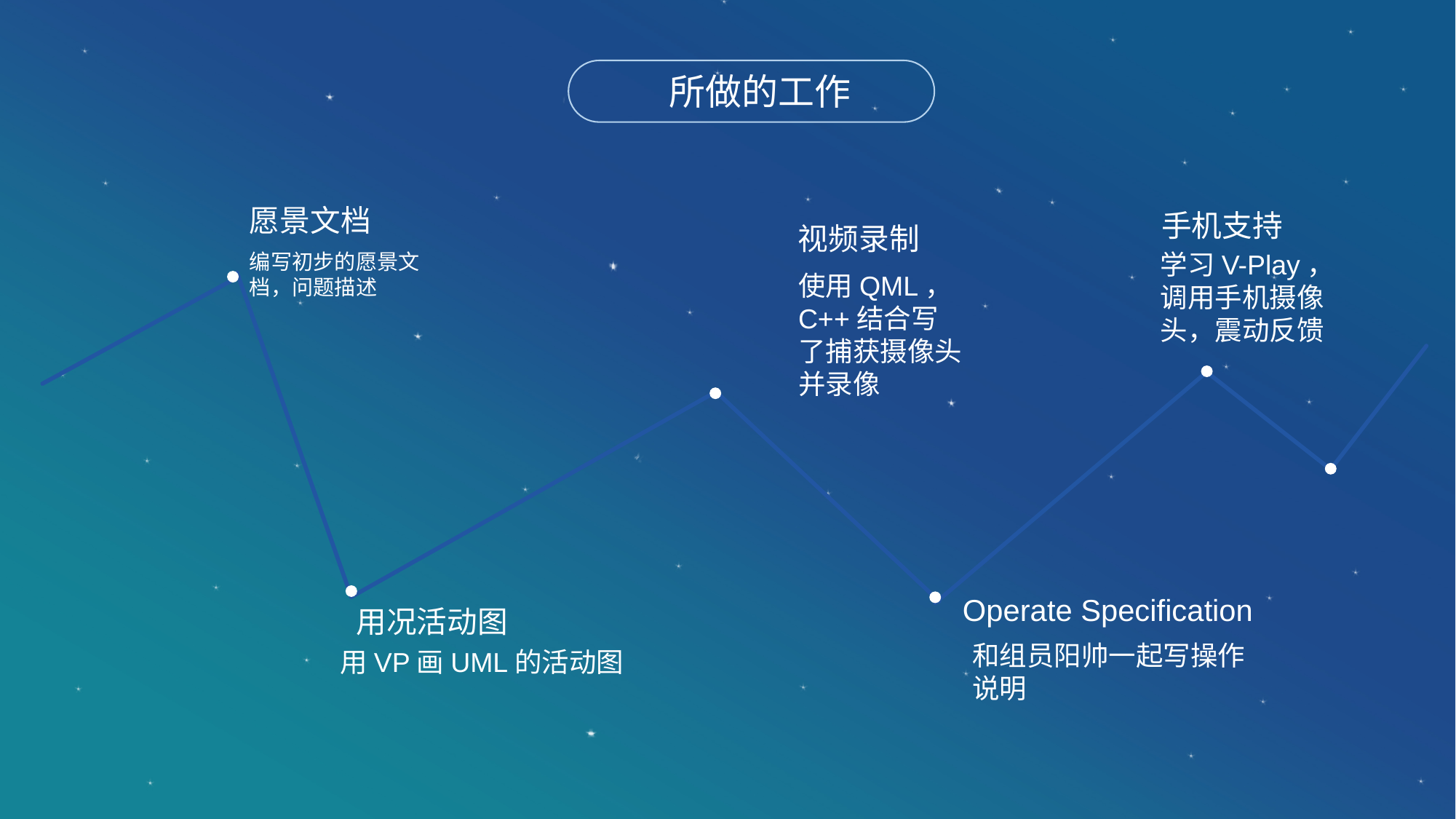

所做的工作
愿景文档
编写初步的愿景文档，问题描述
手机支持
学习V-Play，调用手机摄像头，震动反馈
视频录制
使用QML，C++结合写了捕获摄像头并录像

Operate Specification
和组员阳帅一起写操作说明

用况活动图
用VP画UML的活动图